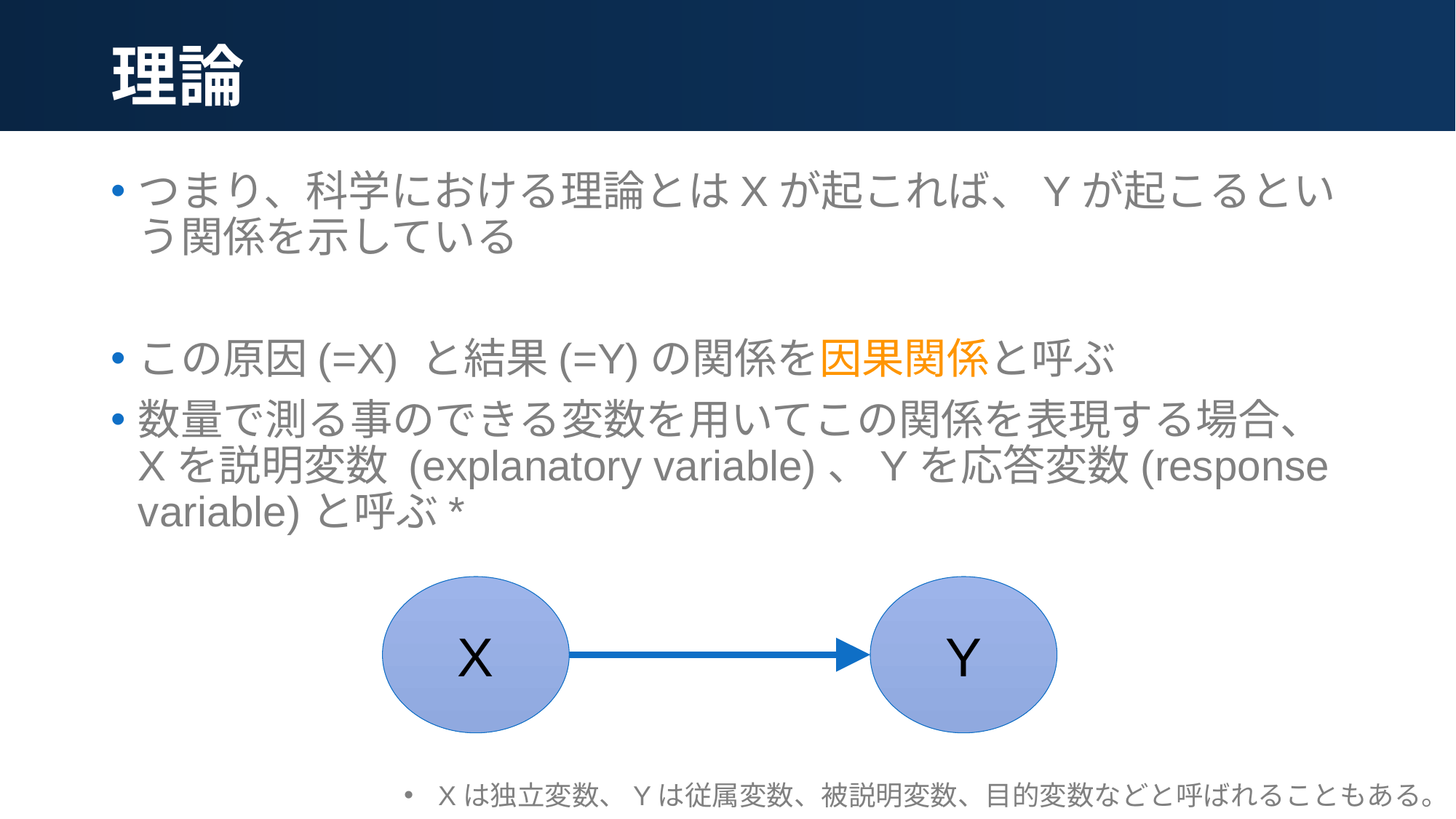

# 理論
つまり、科学における理論とはXが起これば、Yが起こるという関係を示している

この原因(=X) と結果(=Y)の関係を因果関係と呼ぶ
数量で測る事のできる変数を用いてこの関係を表現する場合、Xを説明変数 (explanatory variable)、Yを応答変数(response variable)と呼ぶ*
Y
X
Xは独立変数、Yは従属変数、被説明変数、目的変数などと呼ばれることもある。